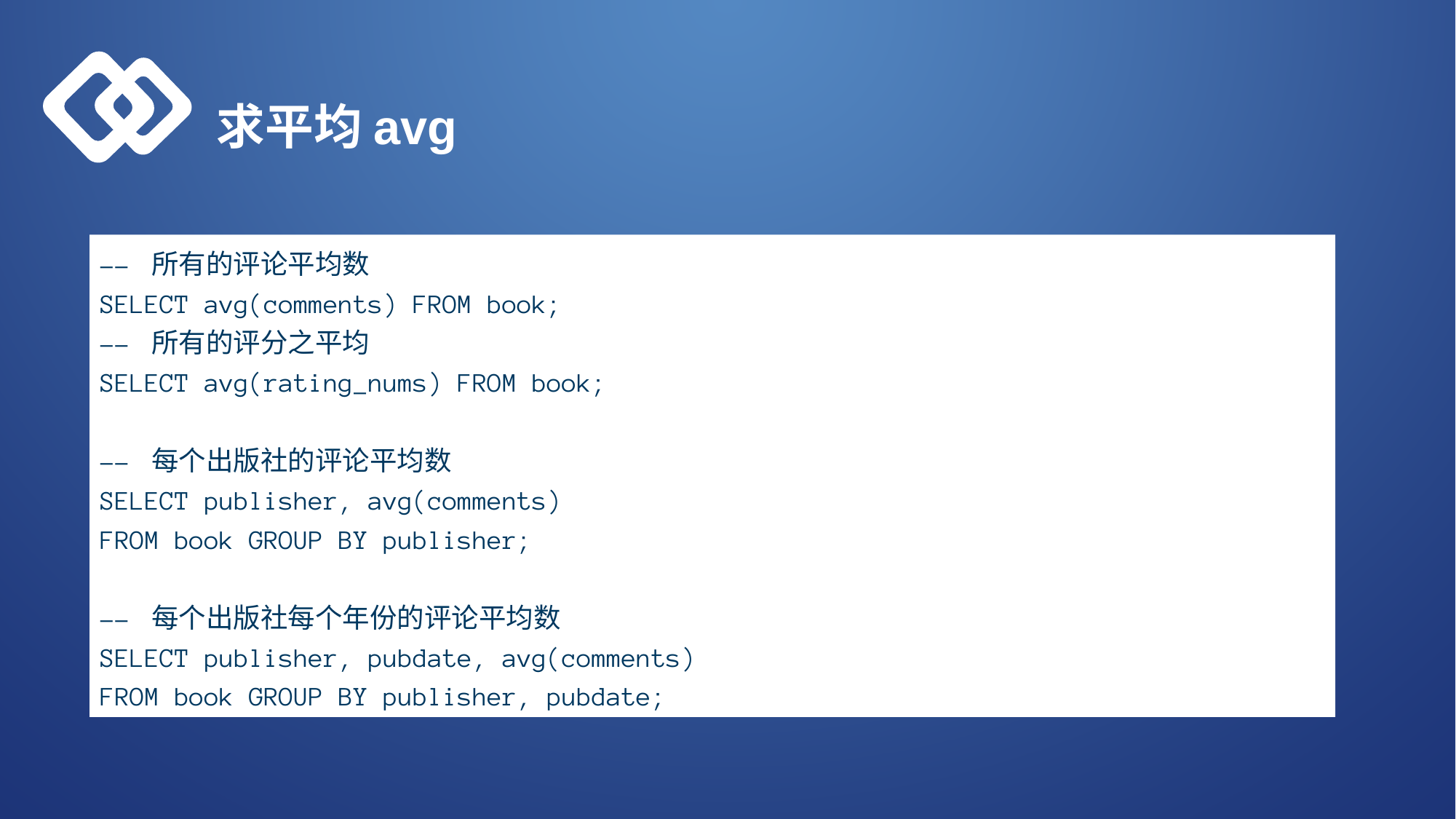

求平均avg

-- 所有的评论平均数
SELECT avg(comments) FROM book;
-- 所有的评分之平均
SELECT avg(rating_nums) FROM book;

-- 每个出版社的评论平均数
SELECT publisher, avg(comments)
FROM book GROUP BY publisher;

-- 每个出版社每个年份的评论平均数
SELECT publisher, pubdate, avg(comments)
FROM book GROUP BY publisher, pubdate;